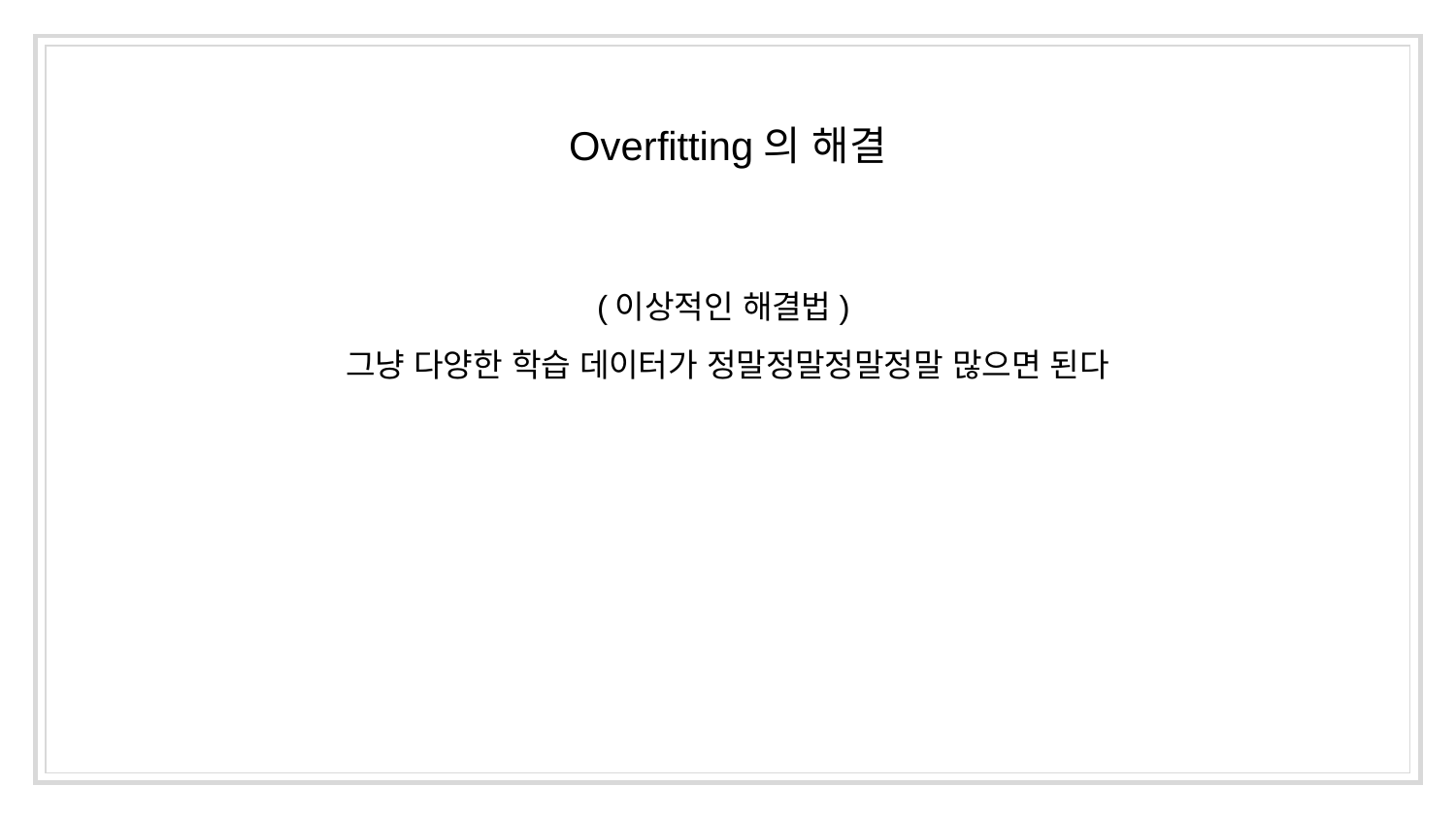

Overfitting의 해결
(이상적인 해결법)
그냥 다양한 학습 데이터가 정말정말정말정말 많으면 된다